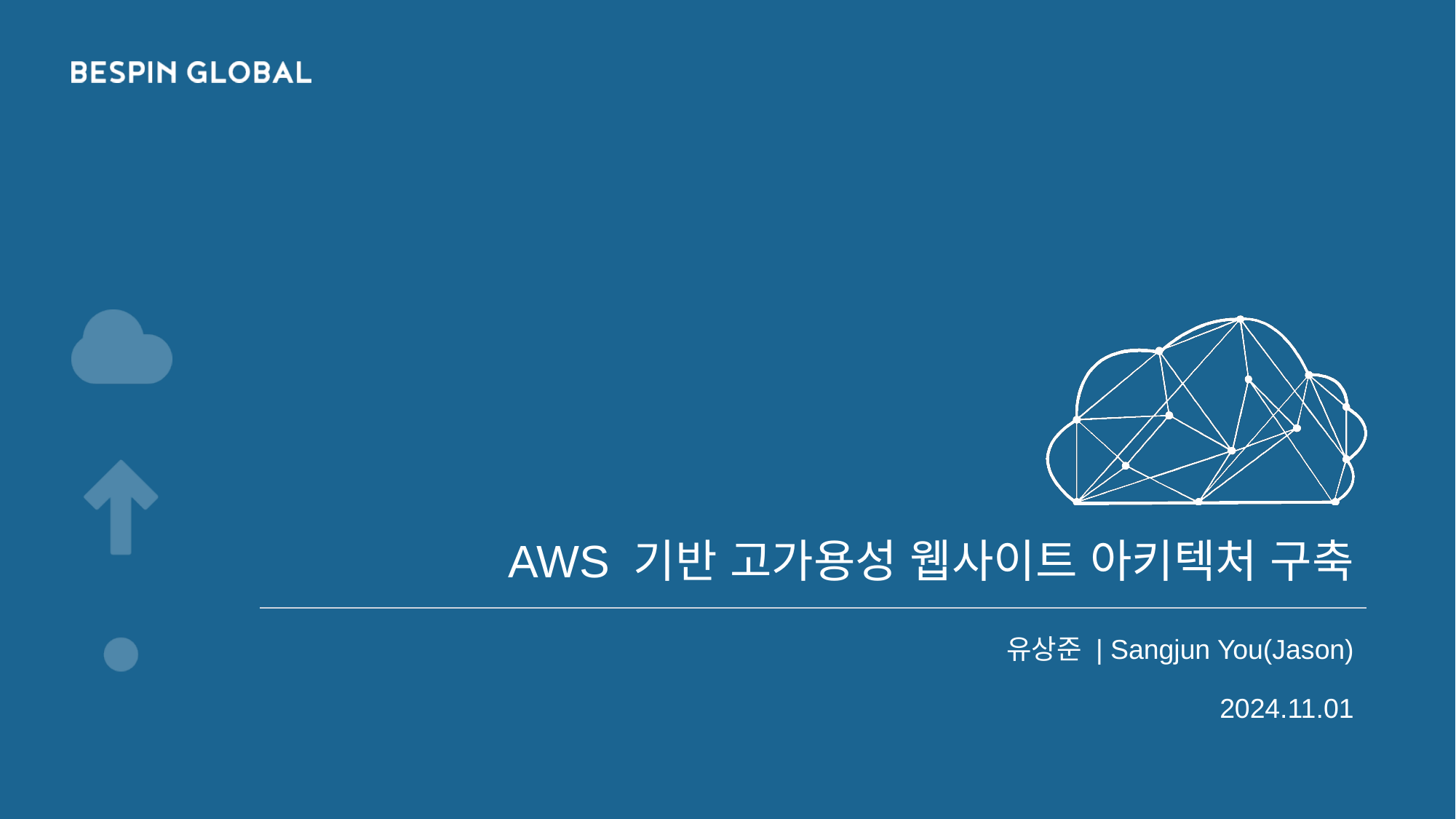

# AWS 기반 고가용성 웹사이트 아키텍처 구축
유상준 | Sangjun You(Jason)

2024.11.01